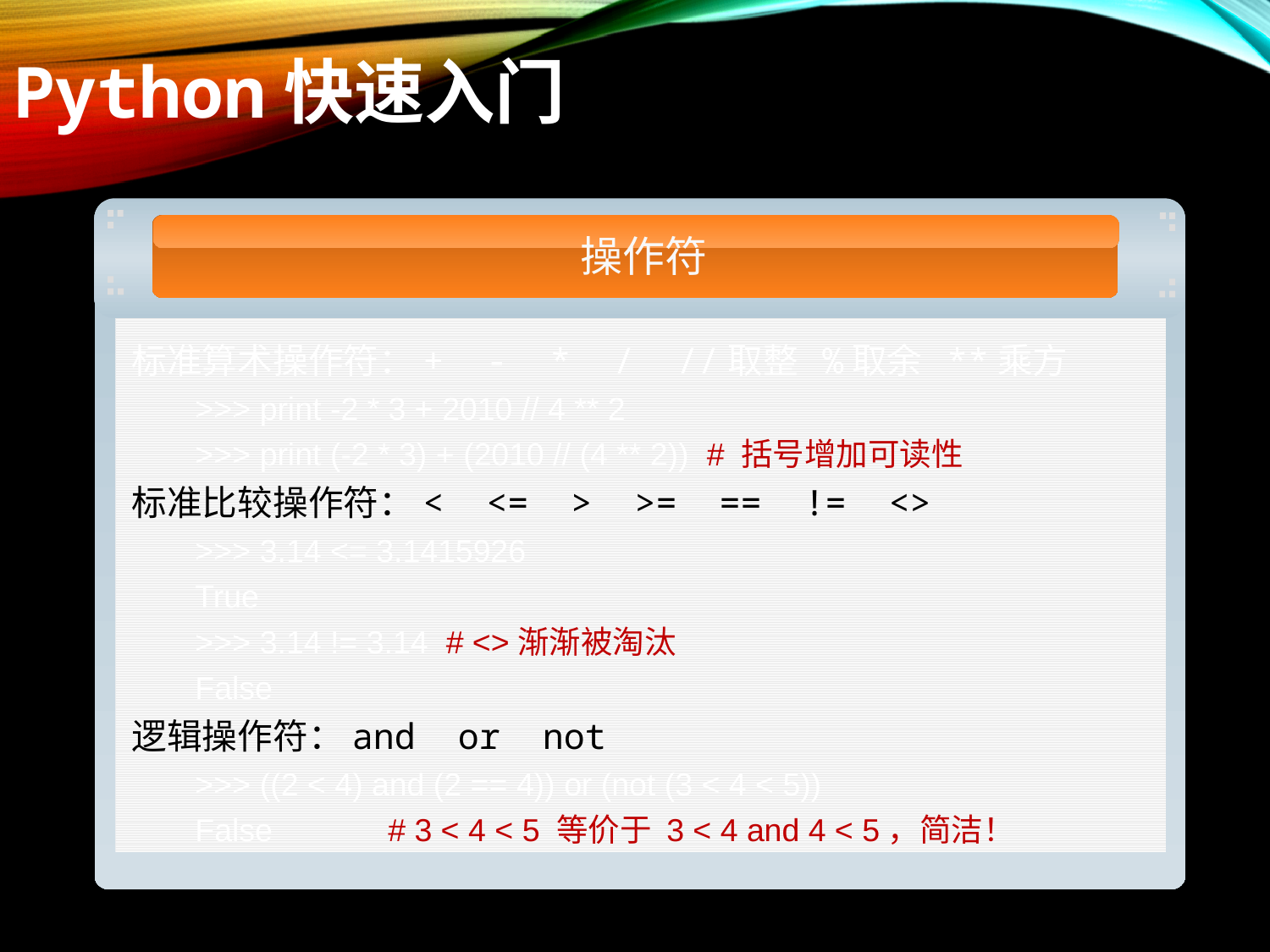

# Python快速入门

操作符

标准算术操作符：+  -  *  /  //取整  %取余  **乘方
>>> print -2 * 3 + 2010 // 4 ** 2
>>> print (-2 * 3) + (2010 // (4 ** 2))  # 括号增加可读性
标准比较操作符：<  <=  >  >=  ==  !=  <>
>>> 3.14 <= 3.1415926
True
>>> 3.14 != 3.14  # <>渐渐被淘汰
False
逻辑操作符：and  or  not
>>> ((2 < 4) and (2 == 4)) or (not (3 < 4 < 5))
False             # 3 < 4 < 5 等价于 3 < 4 and 4 < 5，简洁！